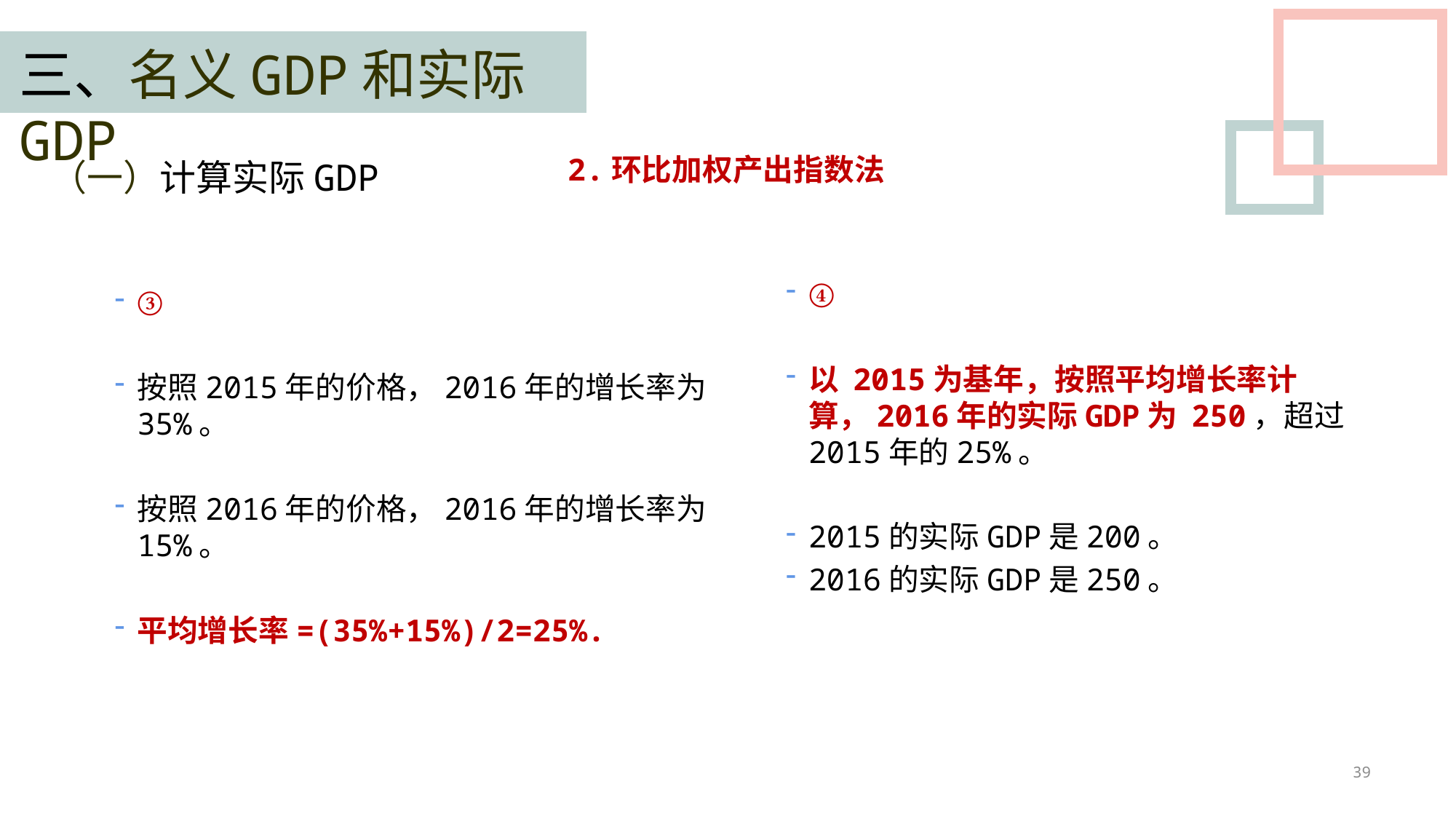

三、名义GDP和实际GDP

2.环比加权产出指数法
（一）计算实际GDP

④

以 2015为基年，按照平均增长率计算，2016年的实际GDP为 250，超过2015年的25%。

2015的实际GDP是200。
2016的实际GDP是250。
③

按照2015年的价格，2016年的增长率为35%。

按照2016年的价格，2016年的增长率为 15%。

平均增长率=(35%+15%)/2=25%.
39